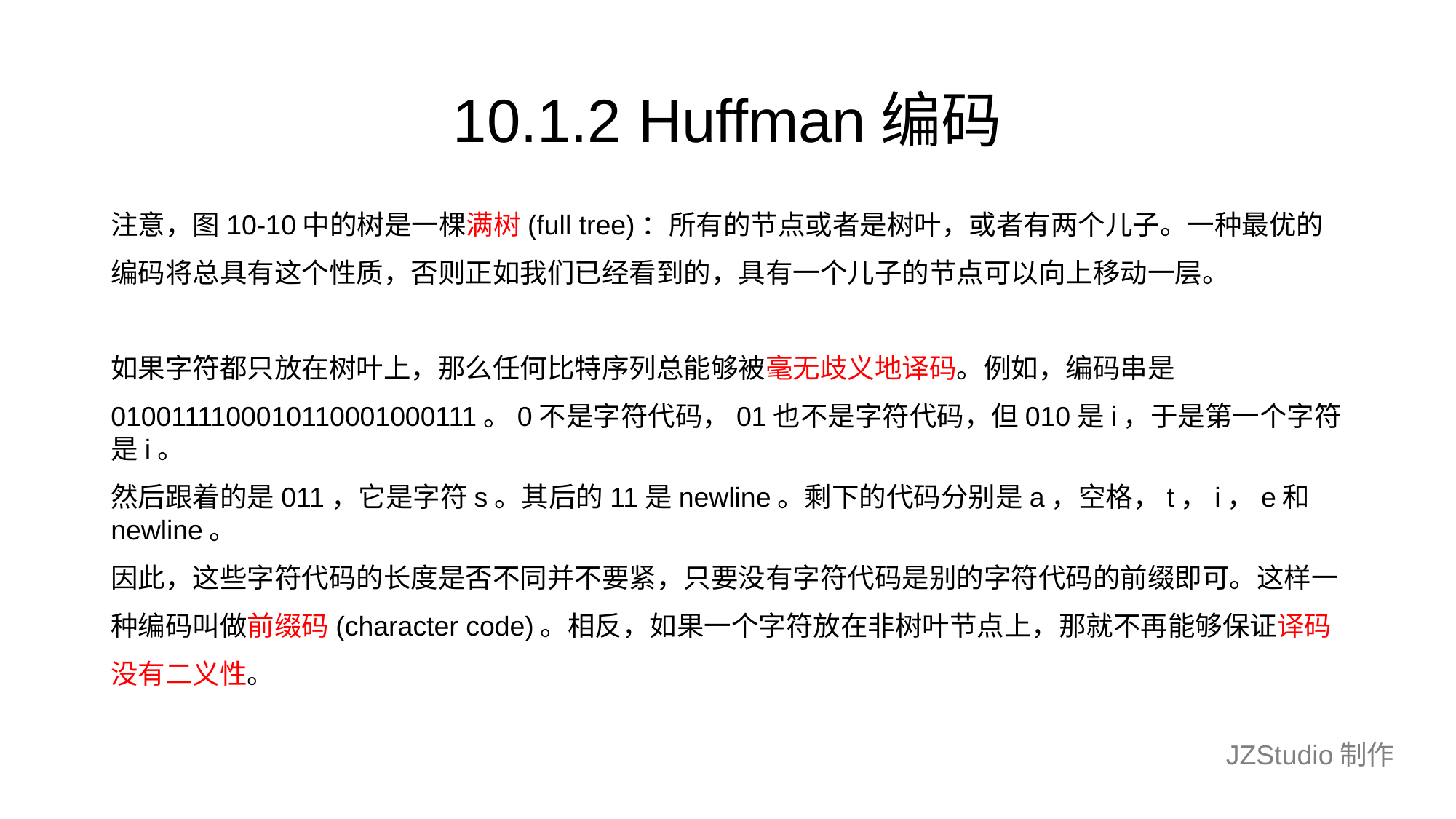

# 10.1.2 Huffman编码
注意，图10-10中的树是一棵满树(full tree)：所有的节点或者是树叶，或者有两个儿子。一种最优的
编码将总具有这个性质，否则正如我们已经看到的，具有一个儿子的节点可以向上移动一层。

如果字符都只放在树叶上，那么任何比特序列总能够被毫无歧义地译码。例如，编码串是
0100111100010110001000111。0不是字符代码，01也不是字符代码，但010是i，于是第一个字符是i。
然后跟着的是011，它是字符s。其后的11是newline。剩下的代码分别是a，空格，t，i，e和newline。
因此，这些字符代码的长度是否不同并不要紧，只要没有字符代码是别的字符代码的前缀即可。这样一
种编码叫做前缀码(character code)。相反，如果一个字符放在非树叶节点上，那就不再能够保证译码
没有二义性。